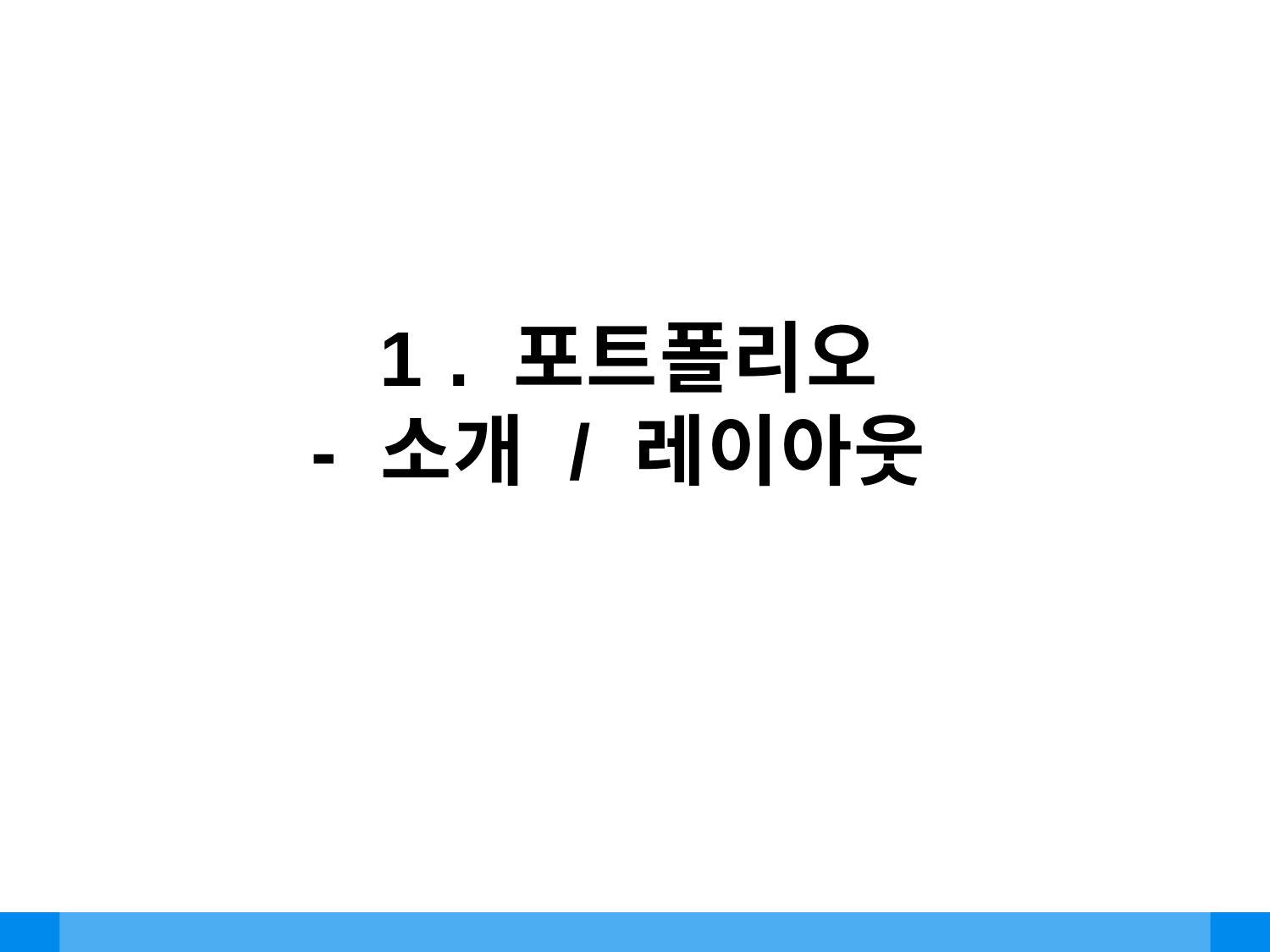

# 1 . 포트폴리오 - 소개 / 레이아웃